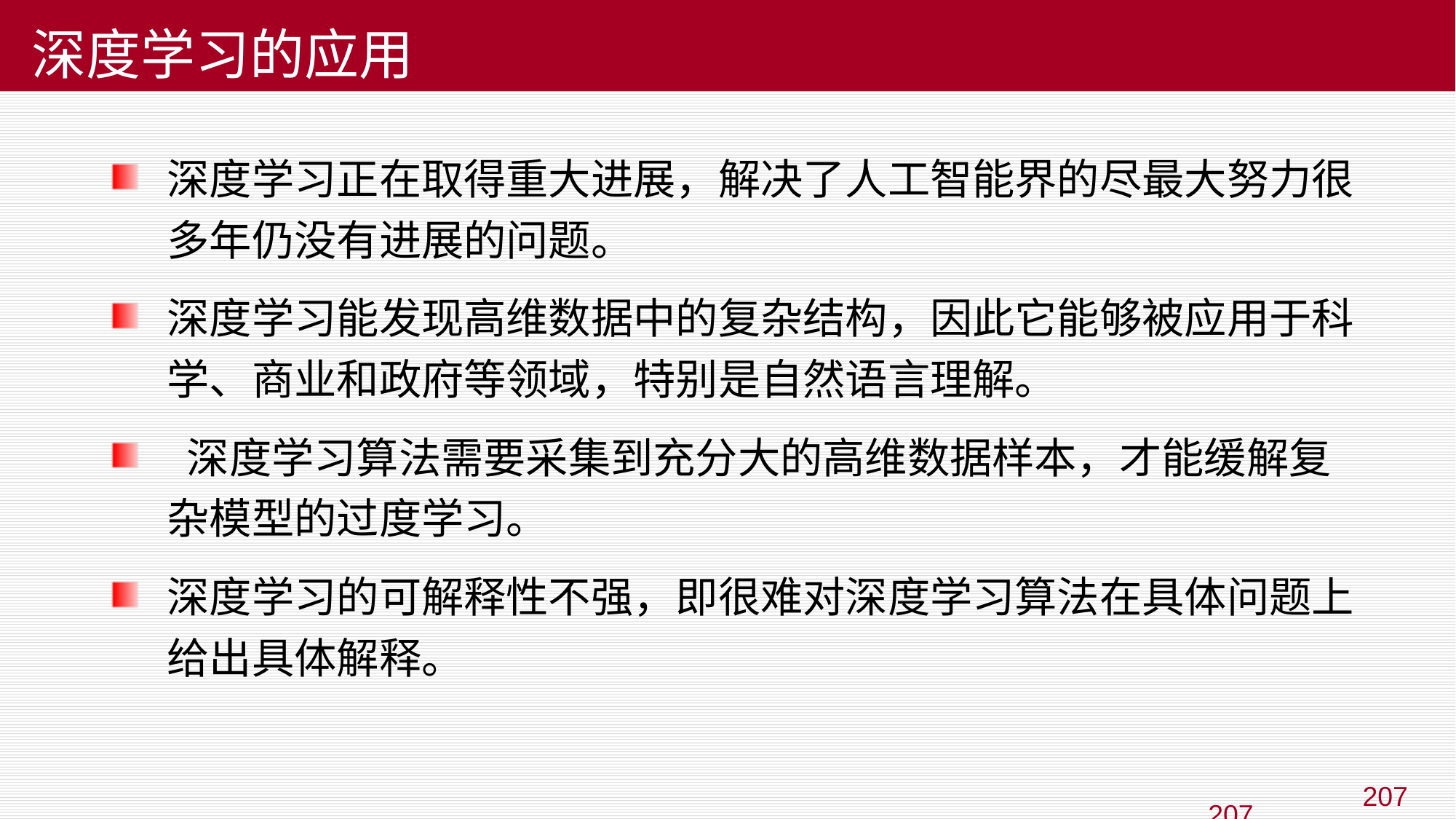

# 深度学习的应用
深度学习正在取得重大进展，解决了人工智能界的尽最大努力很多年仍没有进展的问题。
深度学习能发现高维数据中的复杂结构，因此它能够被应用于科学、商业和政府等领域，特别是自然语言理解。
 深度学习算法需要采集到充分大的高维数据样本，才能缓解复杂模型的过度学习。
深度学习的可解释性不强，即很难对深度学习算法在具体问题上给出具体解释。
207
207